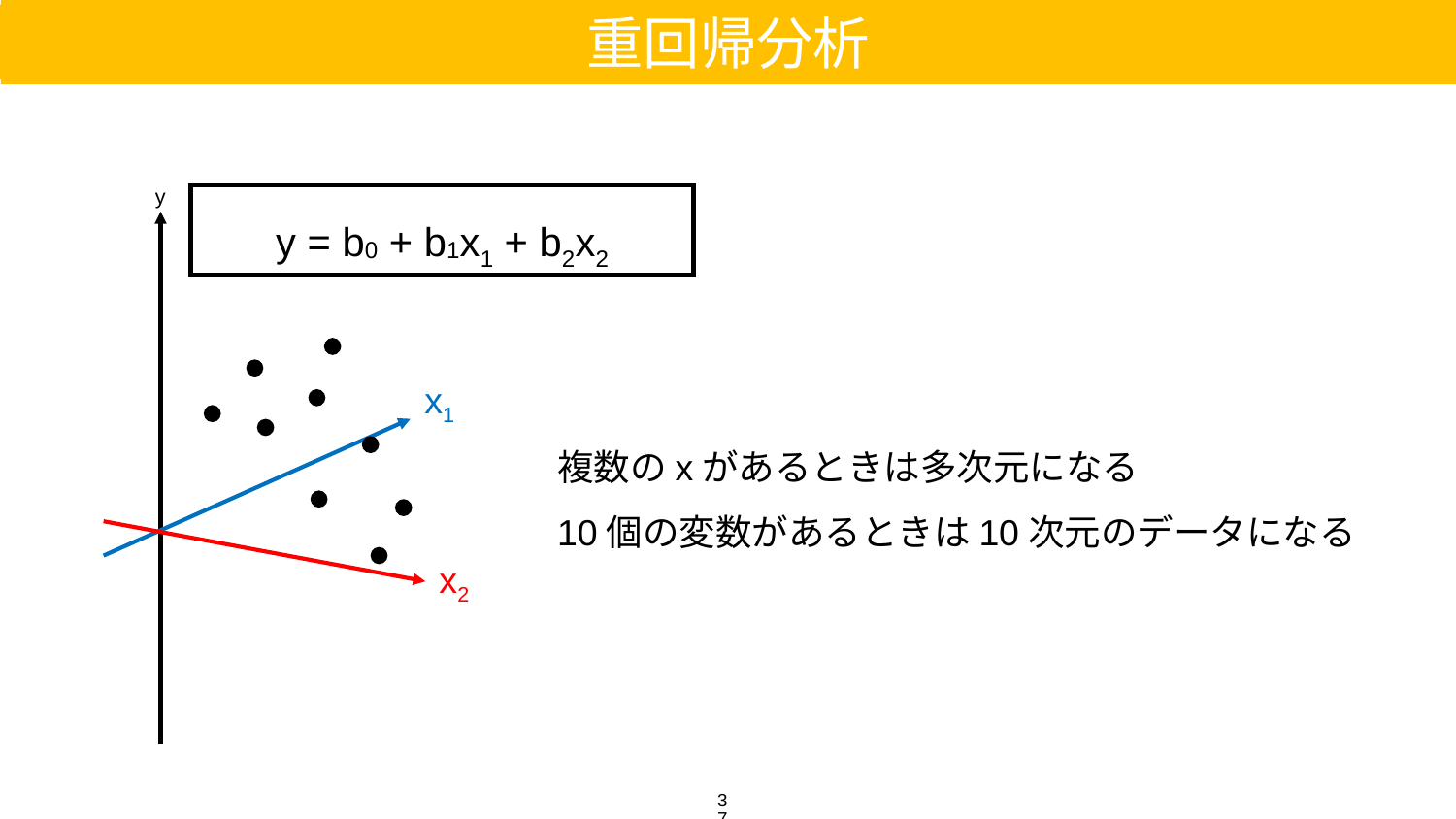

重回帰分析
y
y = b0 + b1x1 + b2x2

x1

複数のxがあるときは多次元になる
10個の変数があるときは10次元のデータになる

x2
37